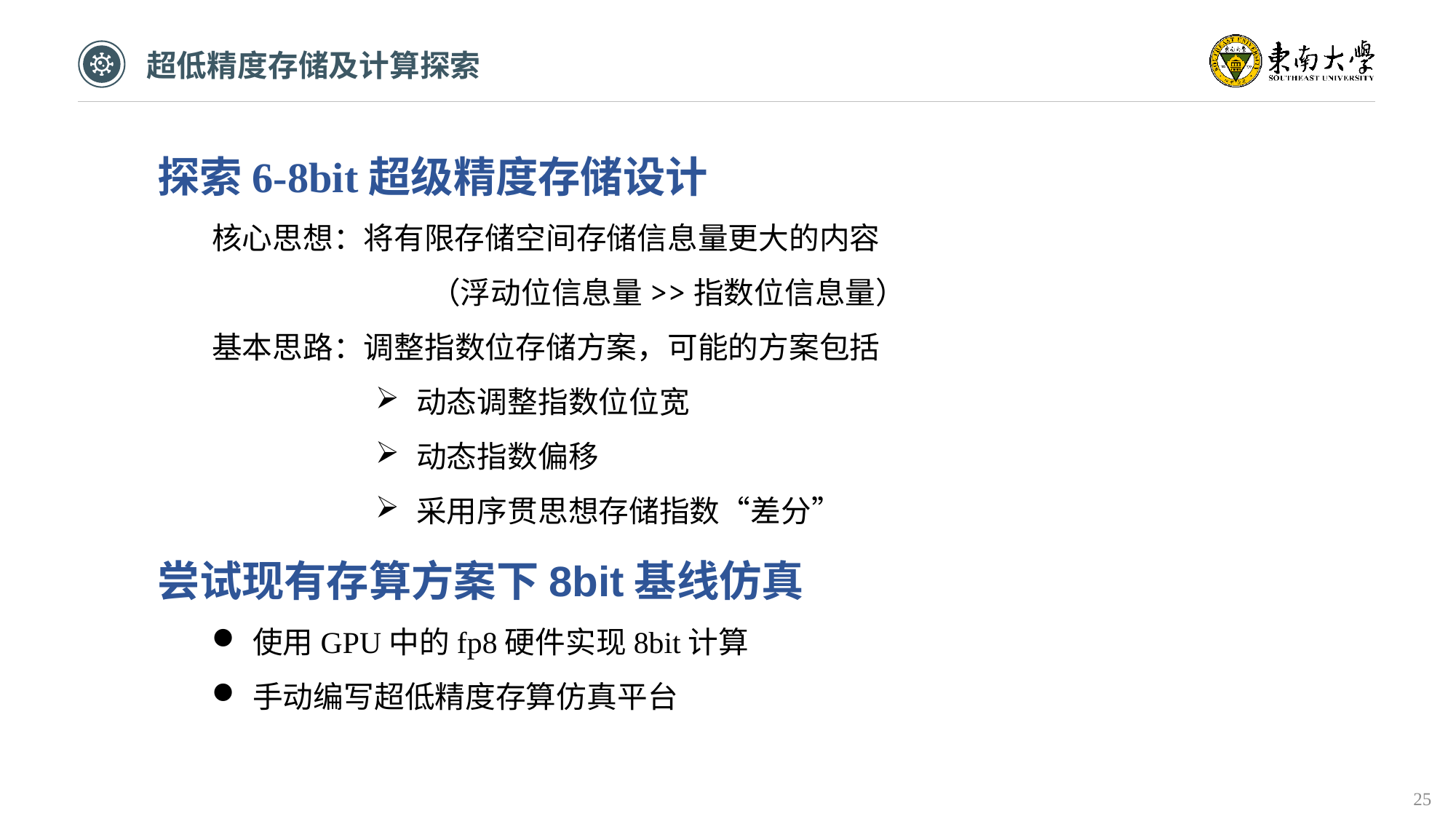

超低精度存储及计算探索
探索6-8bit超级精度存储设计
核心思想：将有限存储空间存储信息量更大的内容
		（浮动位信息量>>指数位信息量）
基本思路：调整指数位存储方案，可能的方案包括
动态调整指数位位宽
动态指数偏移
采用序贯思想存储指数“差分”
尝试现有存算方案下8bit基线仿真
使用GPU中的fp8硬件实现8bit计算
手动编写超低精度存算仿真平台